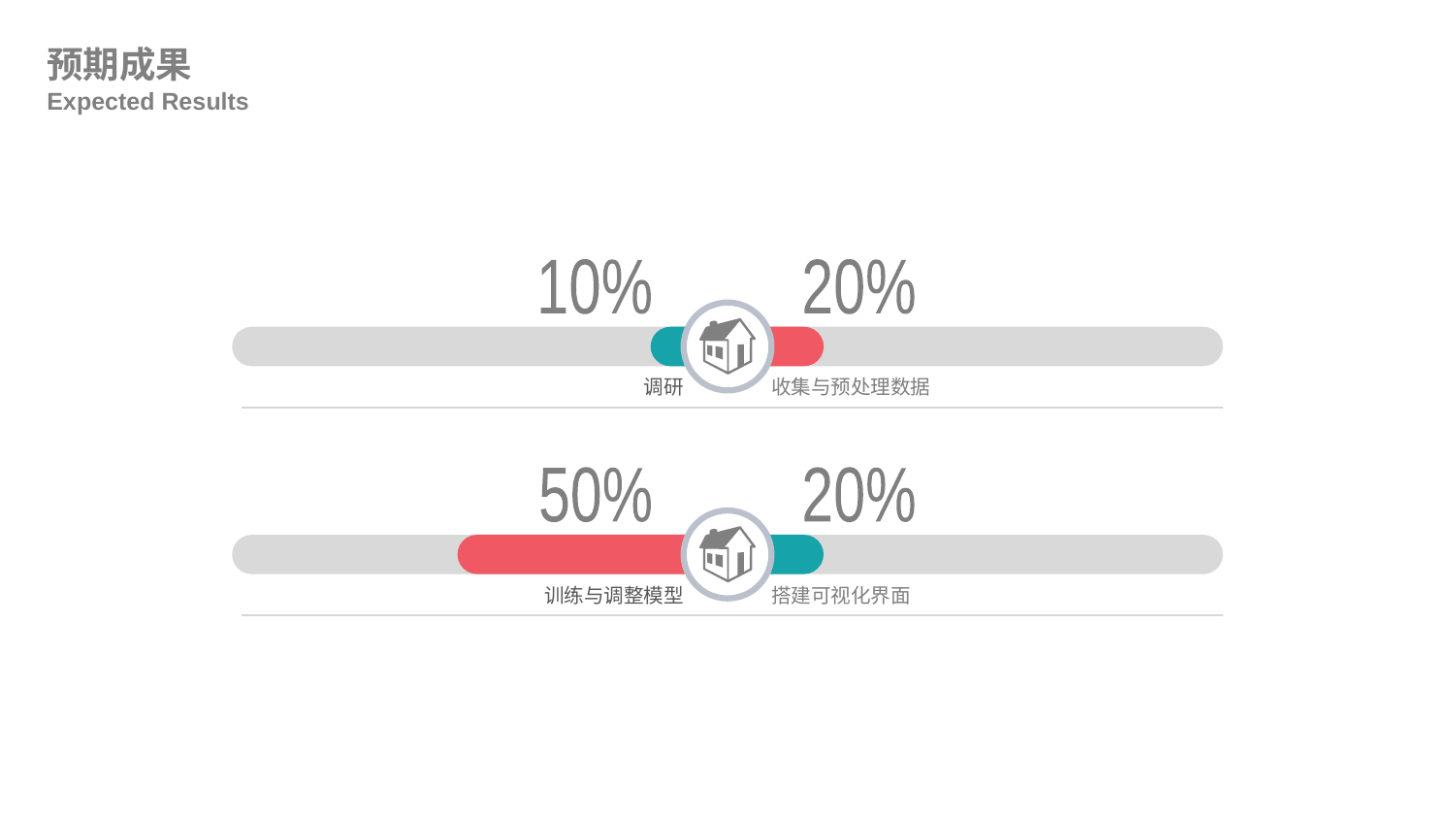

预期成果
Expected Results
10%
20%

调研
收集与预处理数据
50%
20%

训练与调整模型
搭建可视化界面